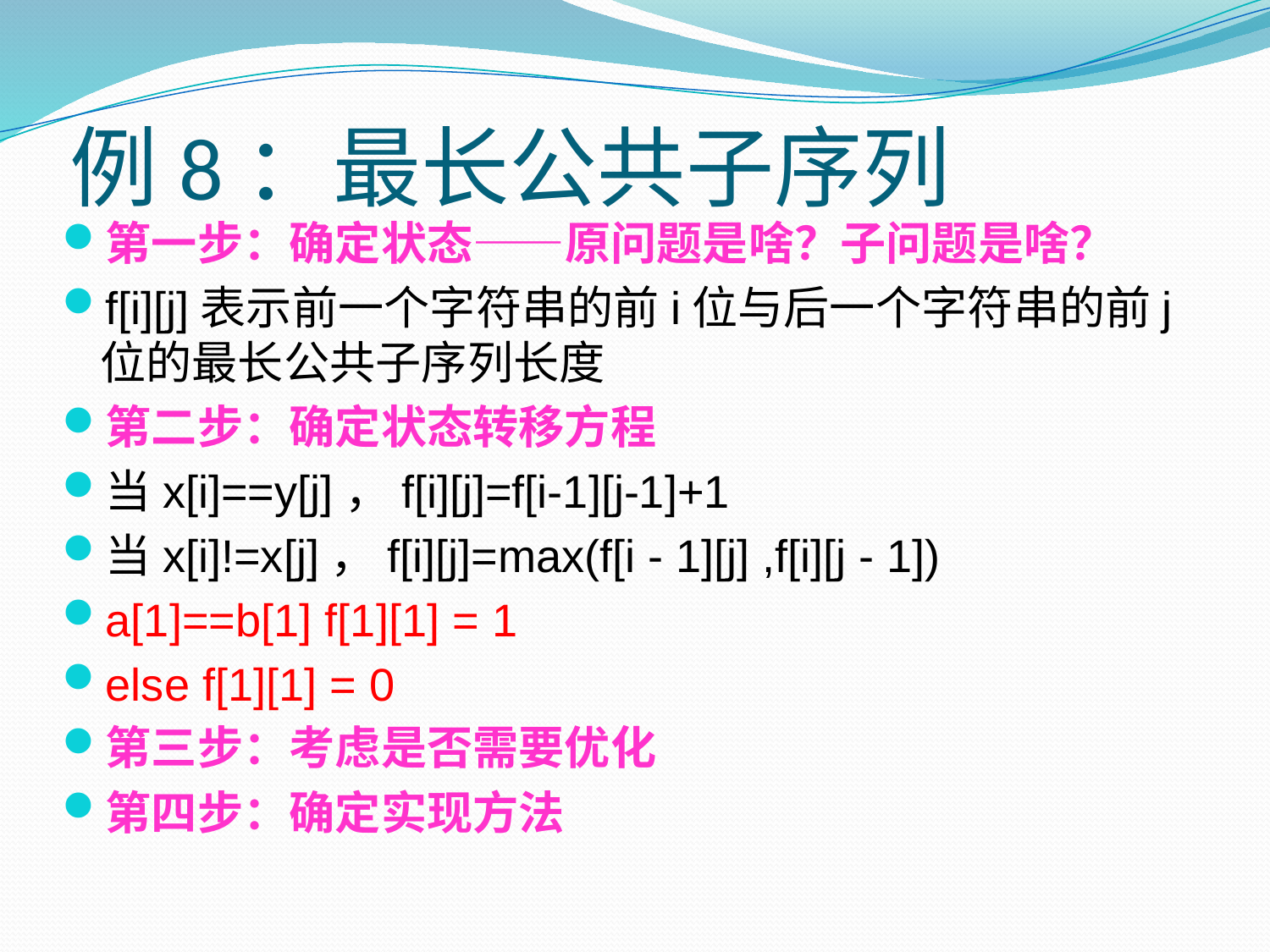

# 例8：最长公共子序列
第一步：确定状态——原问题是啥？子问题是啥？
f[i][j]表示前一个字符串的前i位与后一个字符串的前j位的最长公共子序列长度
第二步：确定状态转移方程
当x[i]==y[j]，f[i][j]=f[i-1][j-1]+1
当x[i]!=x[j]，f[i][j]=max(f[i - 1][j] ,f[i][j - 1])
a[1]==b[1] f[1][1] = 1
else f[1][1] = 0
第三步：考虑是否需要优化
第四步：确定实现方法